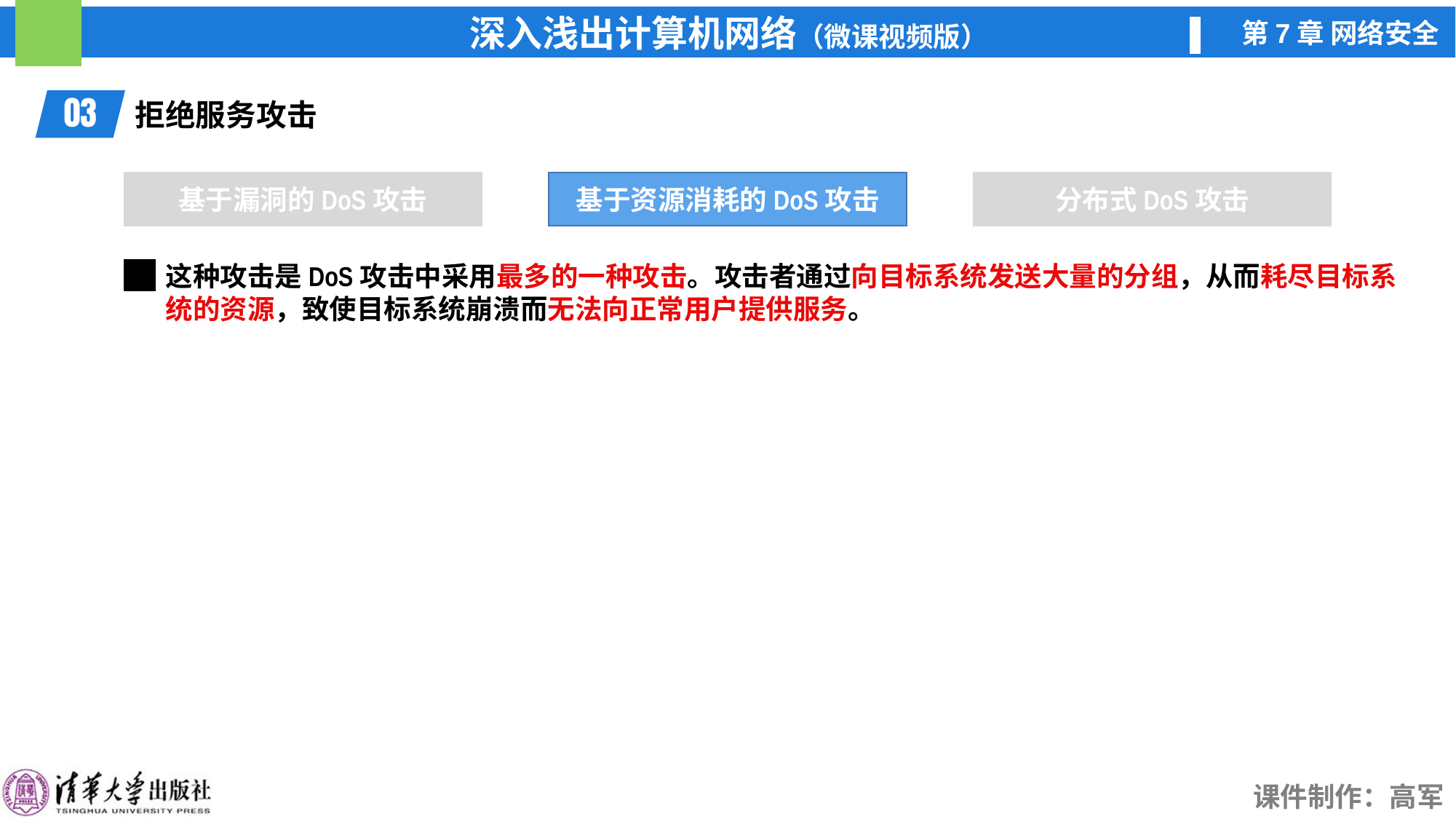

03
拒绝服务攻击
基于漏洞的DoS攻击
基于资源消耗的DoS攻击
基于资源消耗的DoS攻击
分布式DoS攻击
这种攻击是DoS攻击中采用最多的一种攻击。攻击者通过向目标系统发送大量的分组，从而耗尽目标系统的资源，致使目标系统崩溃而无法向正常用户提供服务。